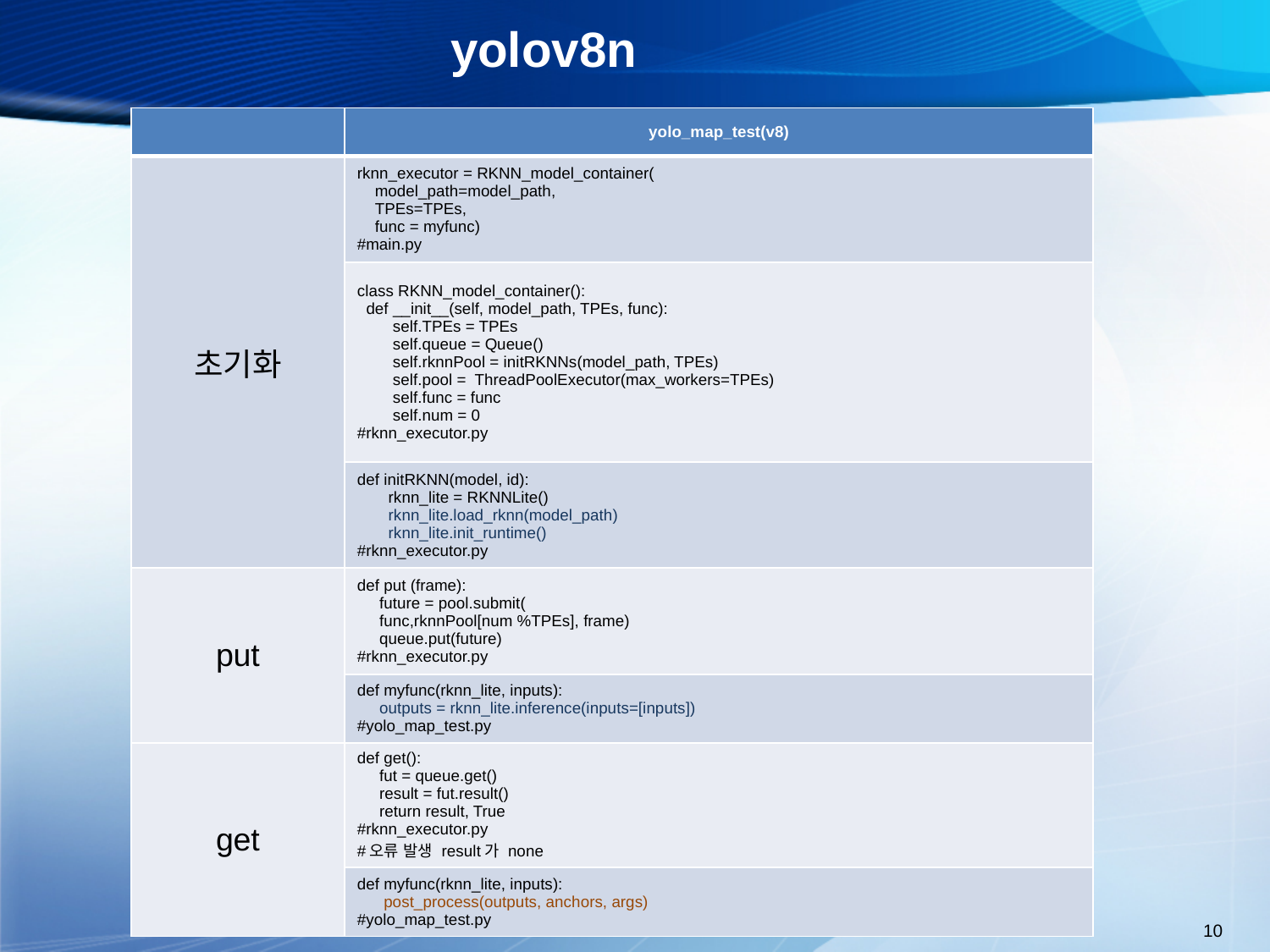

# yolov8n
|  | yolo\_map\_test(v8) |
| --- | --- |
| 초기화 | rknn\_executor = RKNN\_model\_container( model\_path=model\_path, TPEs=TPEs, func = myfunc) #main.py |
|  | class RKNN\_model\_container(): def \_\_init\_\_(self, model\_path, TPEs, func): self.TPEs = TPEs self.queue = Queue() self.rknnPool = initRKNNs(model\_path, TPEs) self.pool = ThreadPoolExecutor(max\_workers=TPEs) self.func = func self.num = 0 #rknn\_executor.py |
|  | def initRKNN(model, id): rknn\_lite = RKNNLite() rknn\_lite.load\_rknn(model\_path) rknn\_lite.init\_runtime() #rknn\_executor.py |
| put | def put (frame): future = pool.submit( func,rknnPool[num %TPEs], frame) queue.put(future) #rknn\_executor.py |
|  | def myfunc(rknn\_lite, inputs): outputs = rknn\_lite.inference(inputs=[inputs]) #yolo\_map\_test.py |
| get | def get(): fut = queue.get() result = fut.result() return result, True #rknn\_executor.py #오류 발생 result가 none |
|  | def myfunc(rknn\_lite, inputs): post\_process(outputs, anchors, args) #yolo\_map\_test.py |